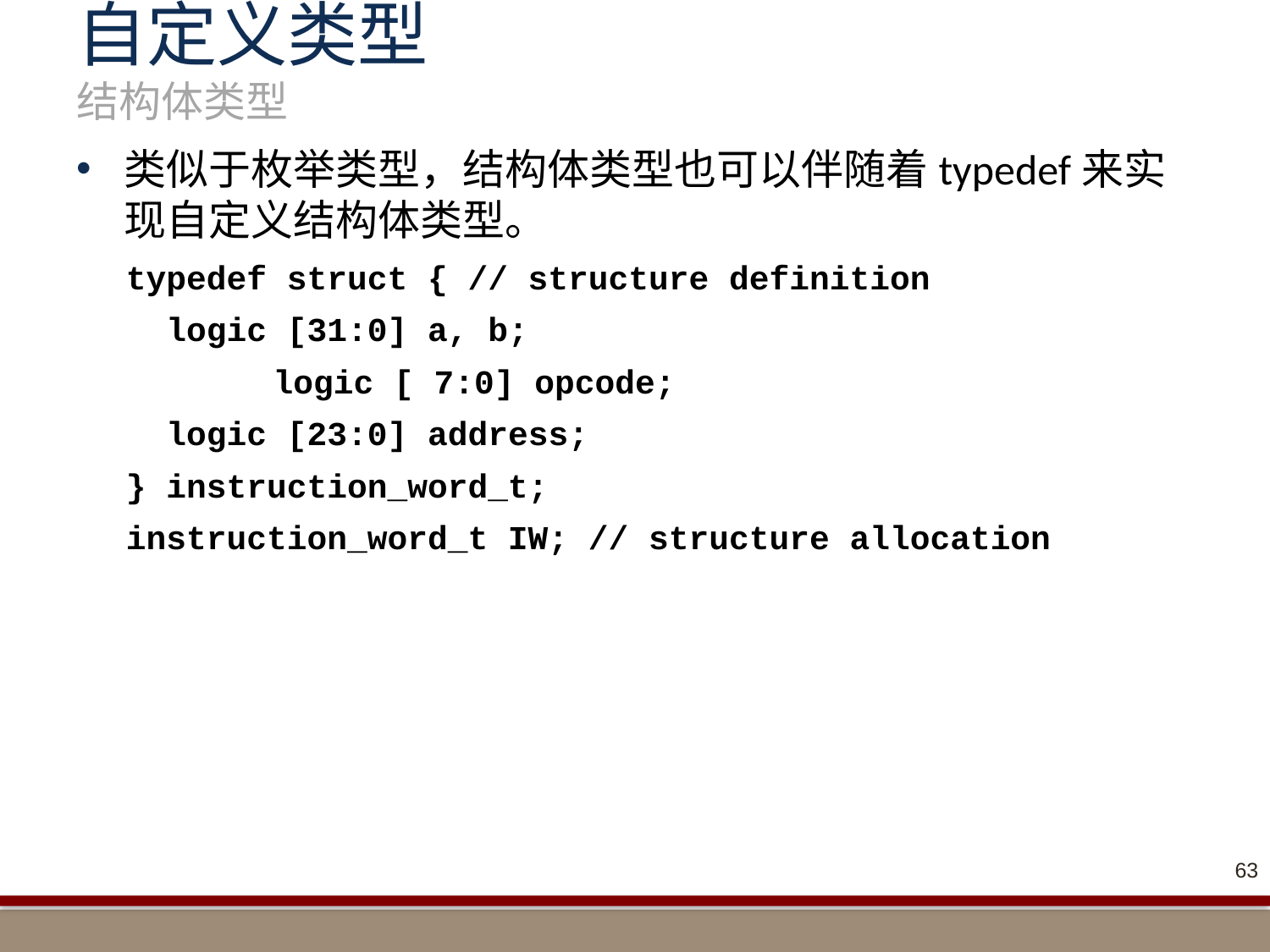

# 自定义类型 结构体类型
类似于枚举类型，结构体类型也可以伴随着typedef来实现自定义结构体类型。
typedef struct { // structure definition
  logic [31:0] a, b;
	 logic [ 7:0] opcode;
  logic [23:0] address;
} instruction_word_t;
instruction_word_t IW; // structure allocation

63